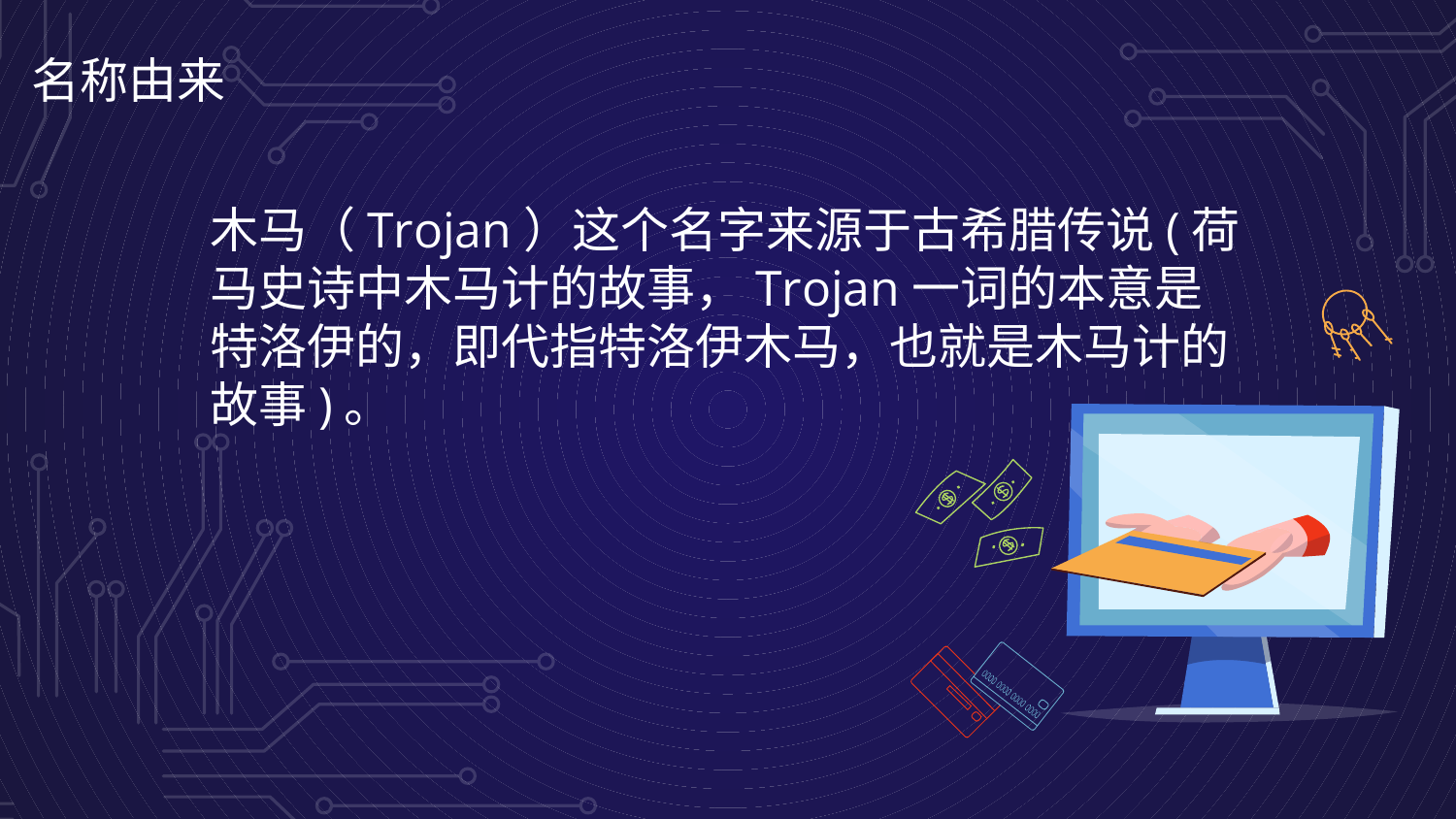

名称由来
木马（Trojan）这个名字来源于古希腊传说(荷马史诗中木马计的故事，Trojan一词的本意是特洛伊的，即代指特洛伊木马，也就是木马计的故事)。